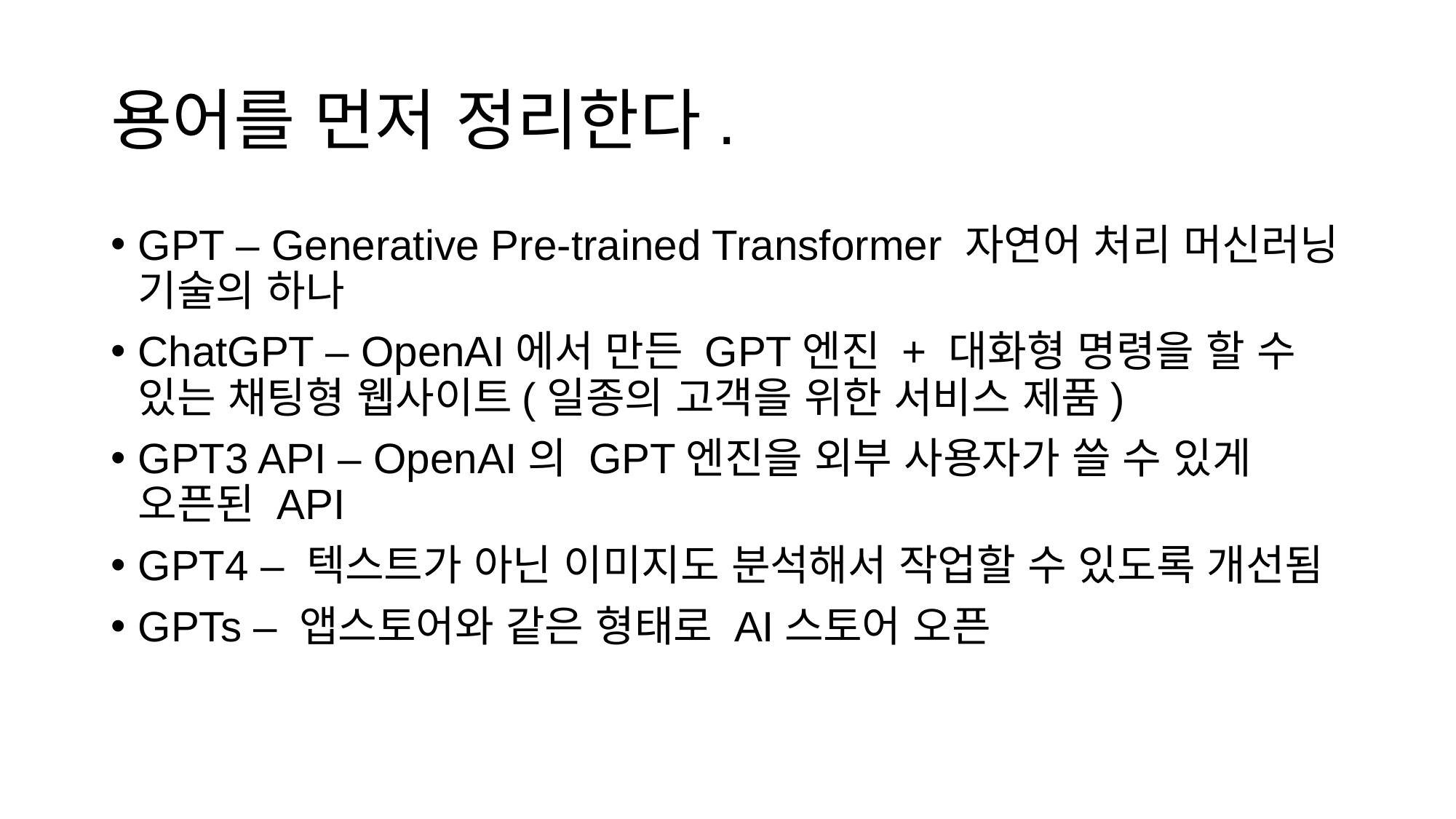

# 용어를 먼저 정리한다.
GPT – Generative Pre-trained Transformer 자연어 처리 머신러닝 기술의 하나
ChatGPT – OpenAI에서 만든 GPT엔진 + 대화형 명령을 할 수 있는 채팅형 웹사이트(일종의 고객을 위한 서비스 제품)
GPT3 API – OpenAI의 GPT엔진을 외부 사용자가 쓸 수 있게 오픈된 API
GPT4 – 텍스트가 아닌 이미지도 분석해서 작업할 수 있도록 개선됨
GPTs – 앱스토어와 같은 형태로 AI스토어 오픈